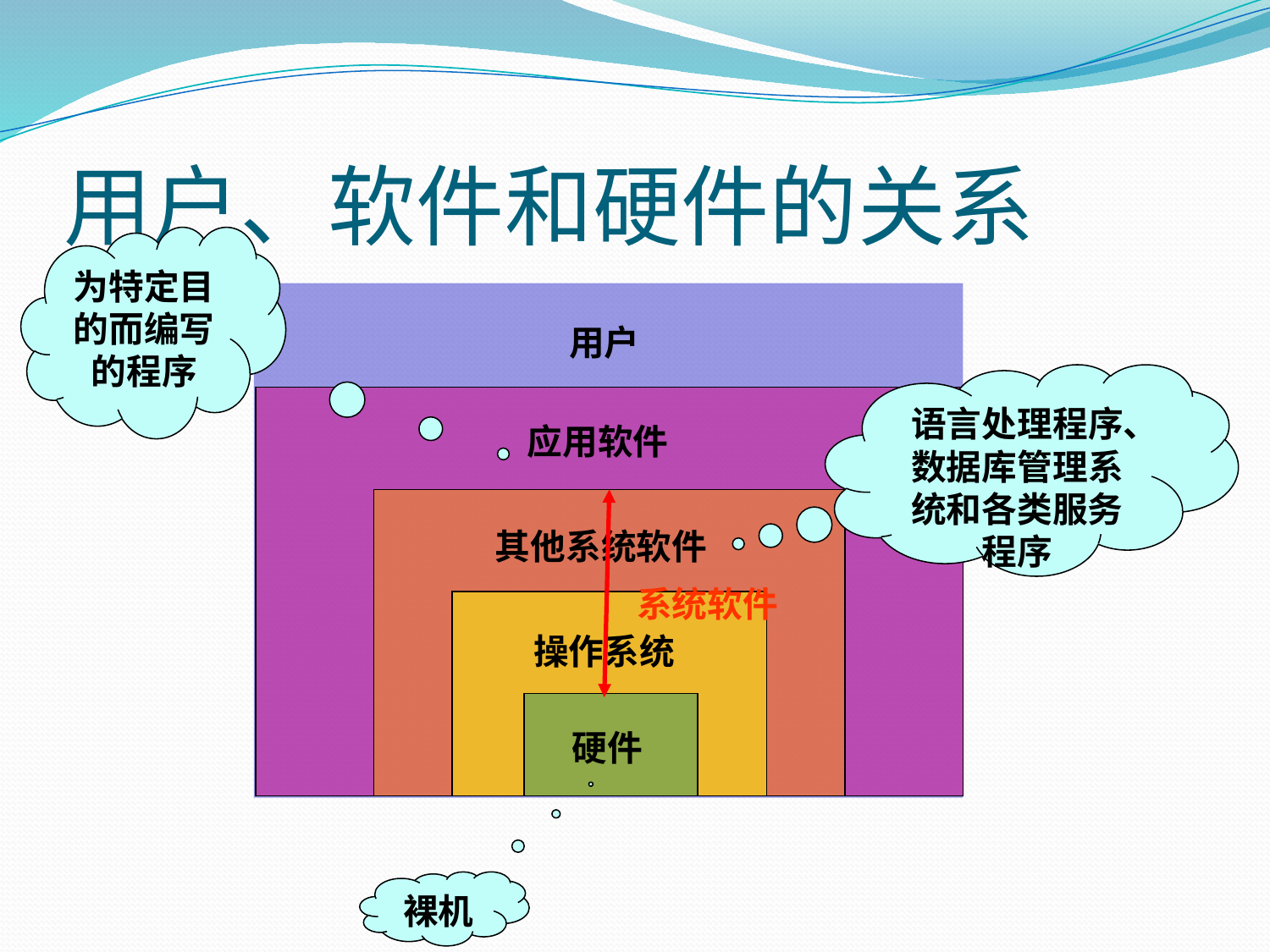

# 用户、软件和硬件的关系
为特定目的而编写的程序

用户
语言处理程序、数据库管理系统和各类服务程序

应用软件

其他系统软件
系统软件

操作系统

硬件
裸机